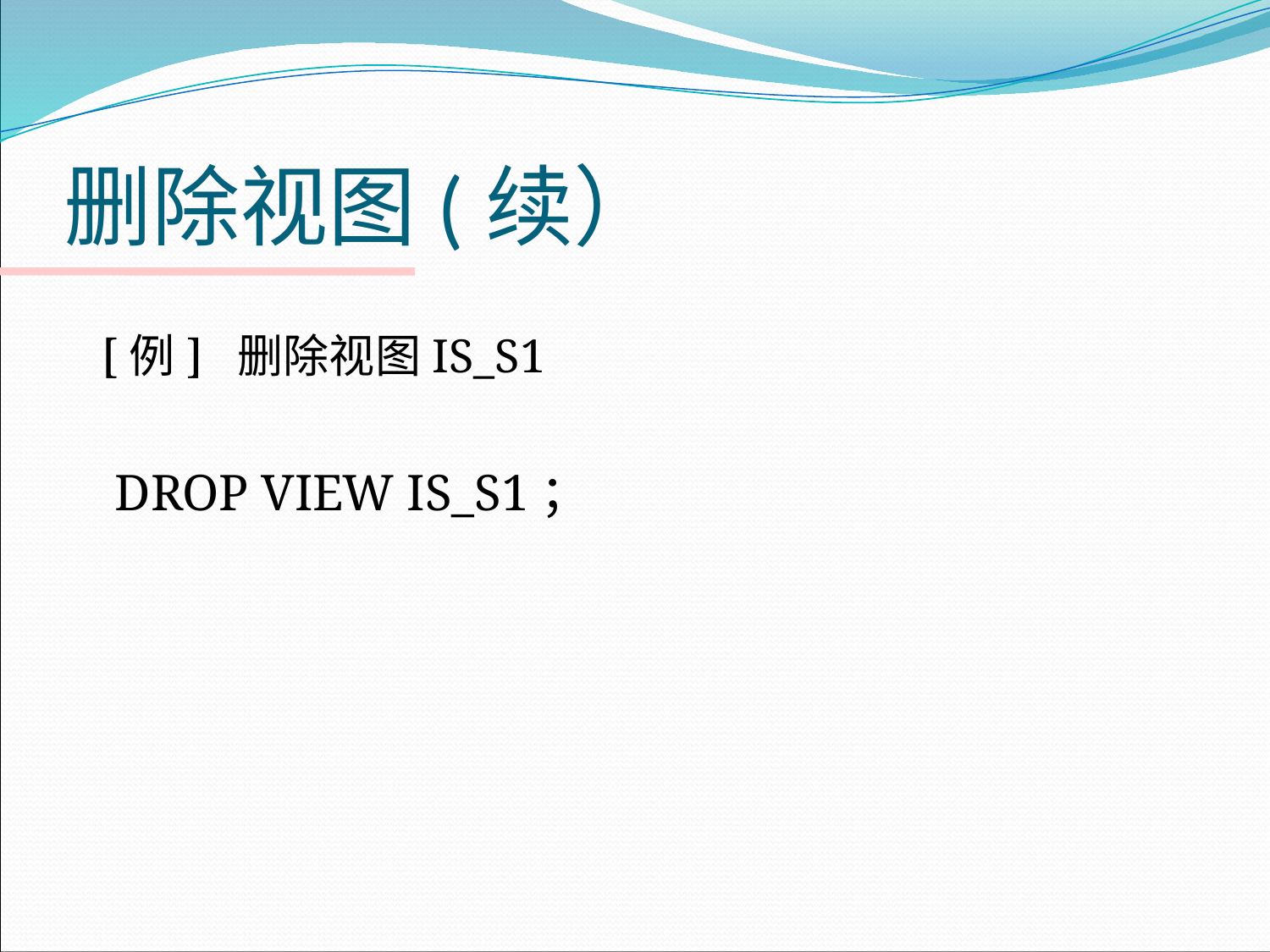

# 删除视图(续）

  [例]  删除视图IS_S1

   DROP VIEW IS_S1；

385